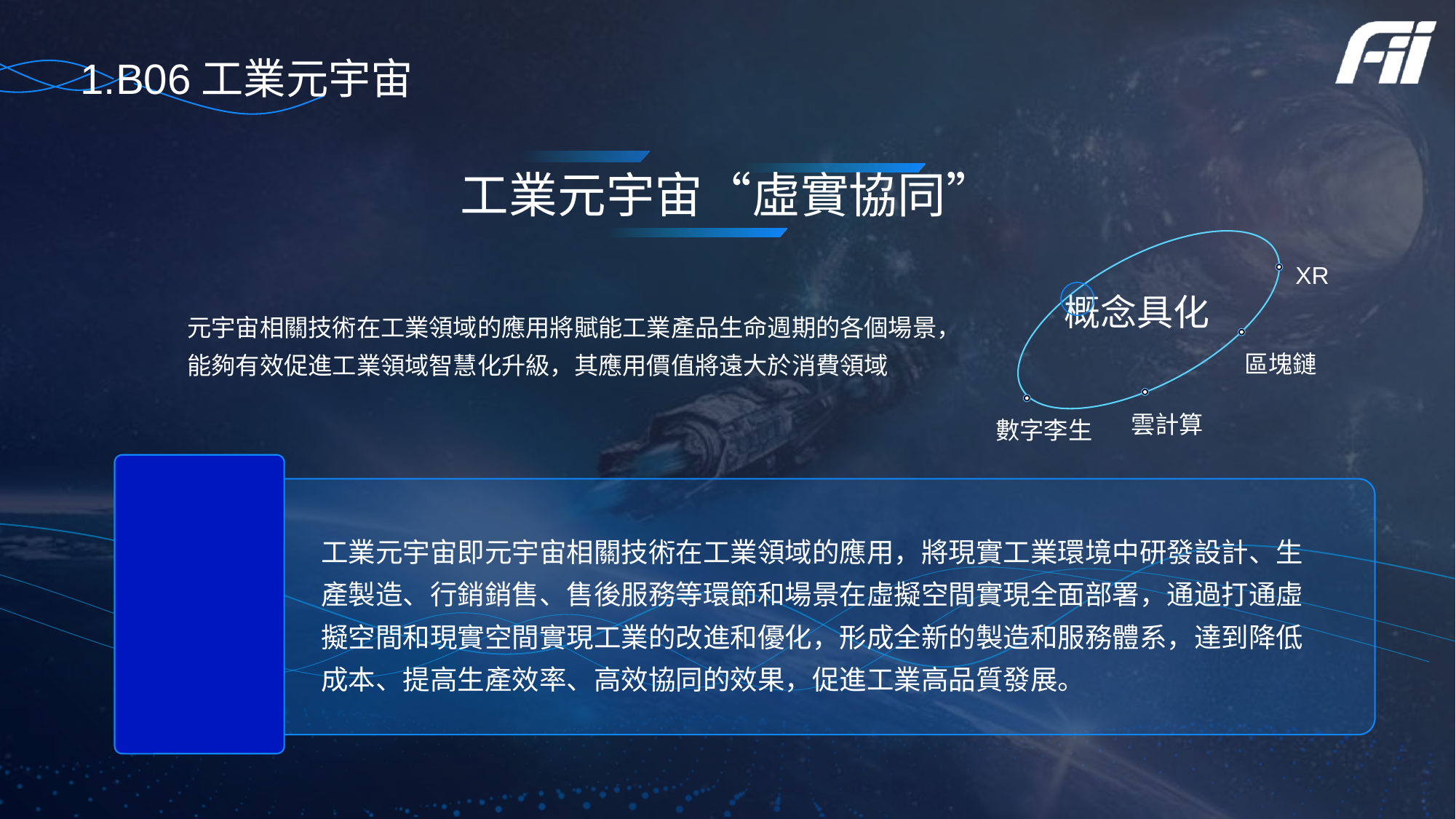

1.B06工業元宇宙

工業元宇宙“虛實協同”

XR

概念具化
元宇宙相關技術在工業領域的應用將賦能工業產品生命週期的各個場景，能夠有效促進工業領域智慧化升級，其應用價值將遠大於消費領域

區塊鏈

雲計算
數字李生

工業元宇宙即元宇宙相關技術在工業領域的應用，將現實工業環境中研發設計、生產製造、行銷銷售、售後服務等環節和場景在虛擬空間實現全面部署，通過打通虛擬空間和現實空間實現工業的改進和優化，形成全新的製造和服務體系，達到降低成本、提高生產效率、高效協同的效果，促進工業高品質發展。